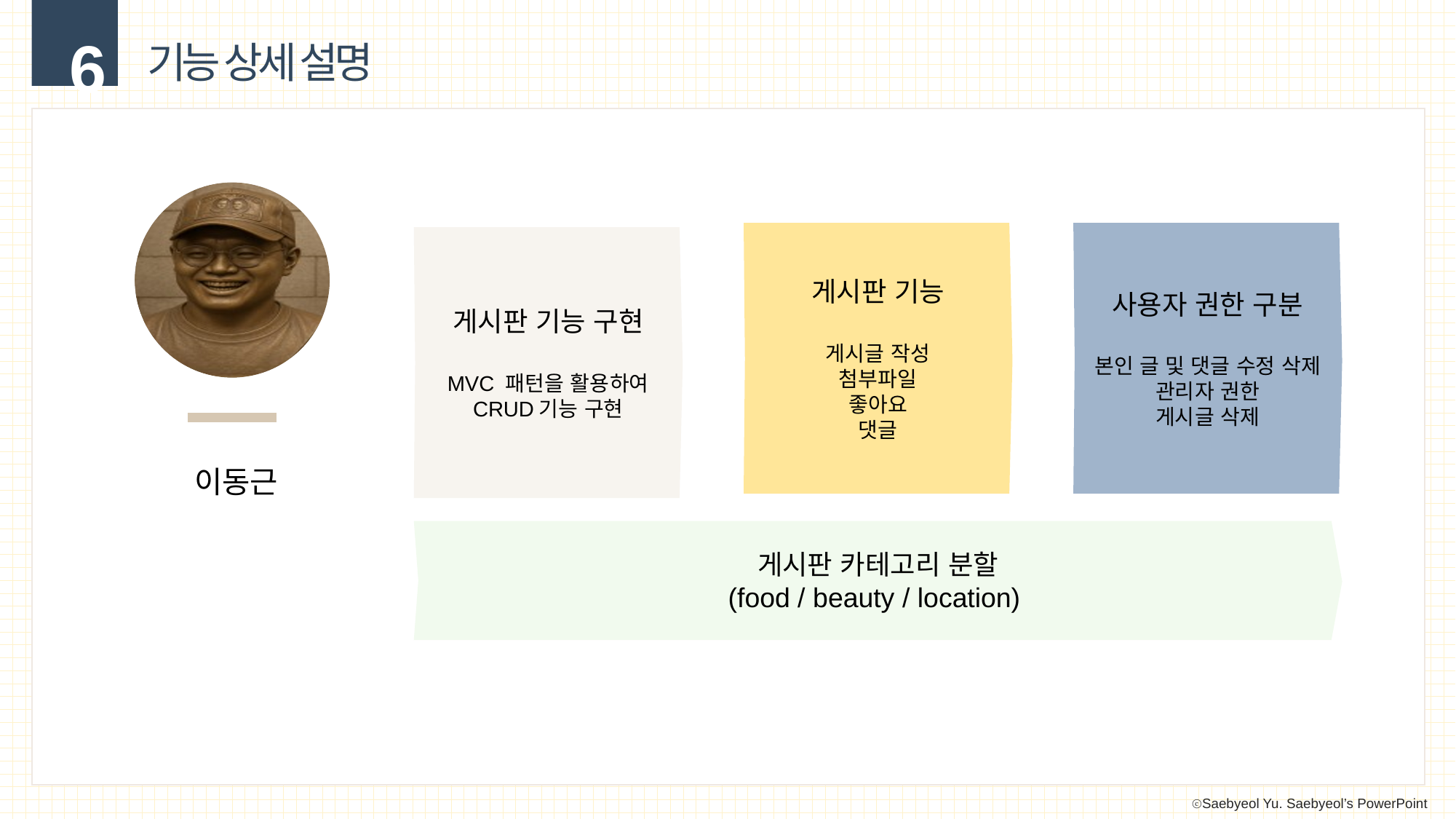

6
기능 상세 설명

게시판 기능

게시글 작성
첨부파일
좋아요
댓글
사용자 권한 구분

본인 글 및 댓글 수정 삭제
관리자 권한
게시글 삭제
게시판 기능 구현

MVC 패턴을 활용하여
CRUD기능 구현
이동근
게시판 카테고리 분할
(food / beauty / location)
내용을 입력하세요